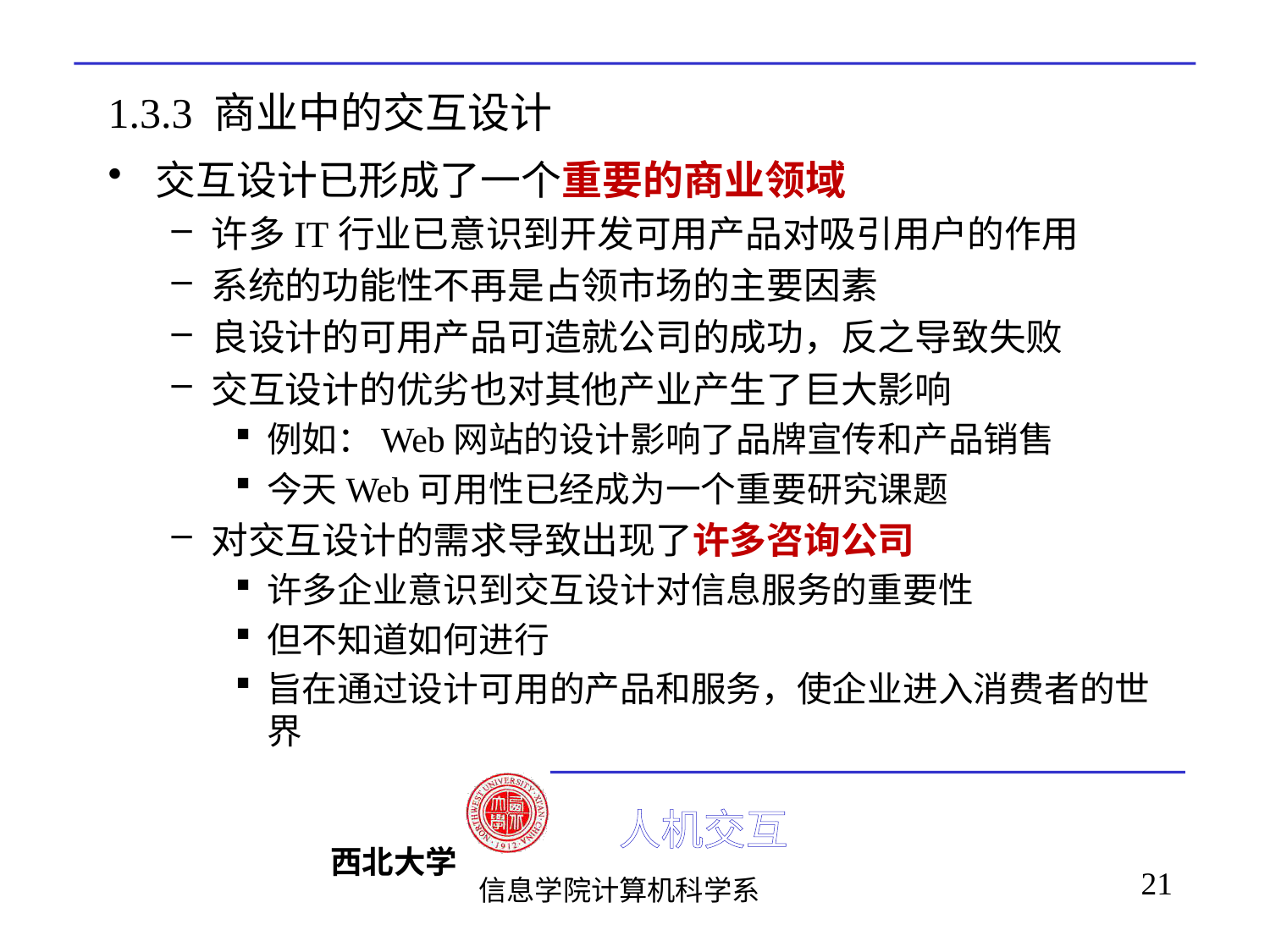

# 1.3.3 商业中的交互设计
交互设计已形成了一个重要的商业领域
许多IT行业已意识到开发可用产品对吸引用户的作用
系统的功能性不再是占领市场的主要因素
良设计的可用产品可造就公司的成功，反之导致失败
交互设计的优劣也对其他产业产生了巨大影响
例如：Web网站的设计影响了品牌宣传和产品销售
今天Web可用性已经成为一个重要研究课题
对交互设计的需求导致出现了许多咨询公司
许多企业意识到交互设计对信息服务的重要性
但不知道如何进行
旨在通过设计可用的产品和服务，使企业进入消费者的世界
21